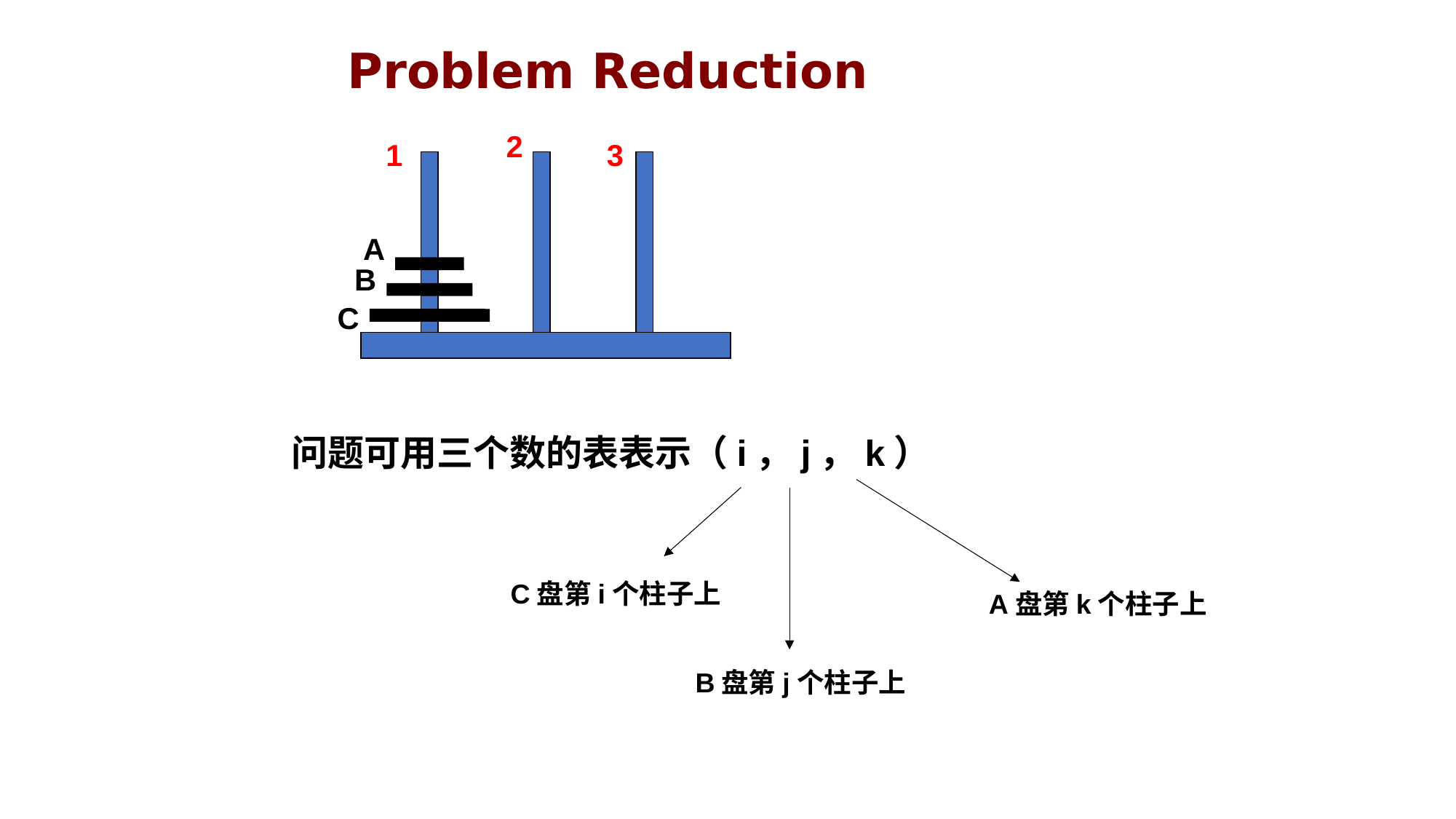

Problem Reduction
2
1
3

A
B

C

问题可用三个数的表表示（i，j，k）
C盘第i个柱子上
A盘第k个柱子上
B盘第j个柱子上